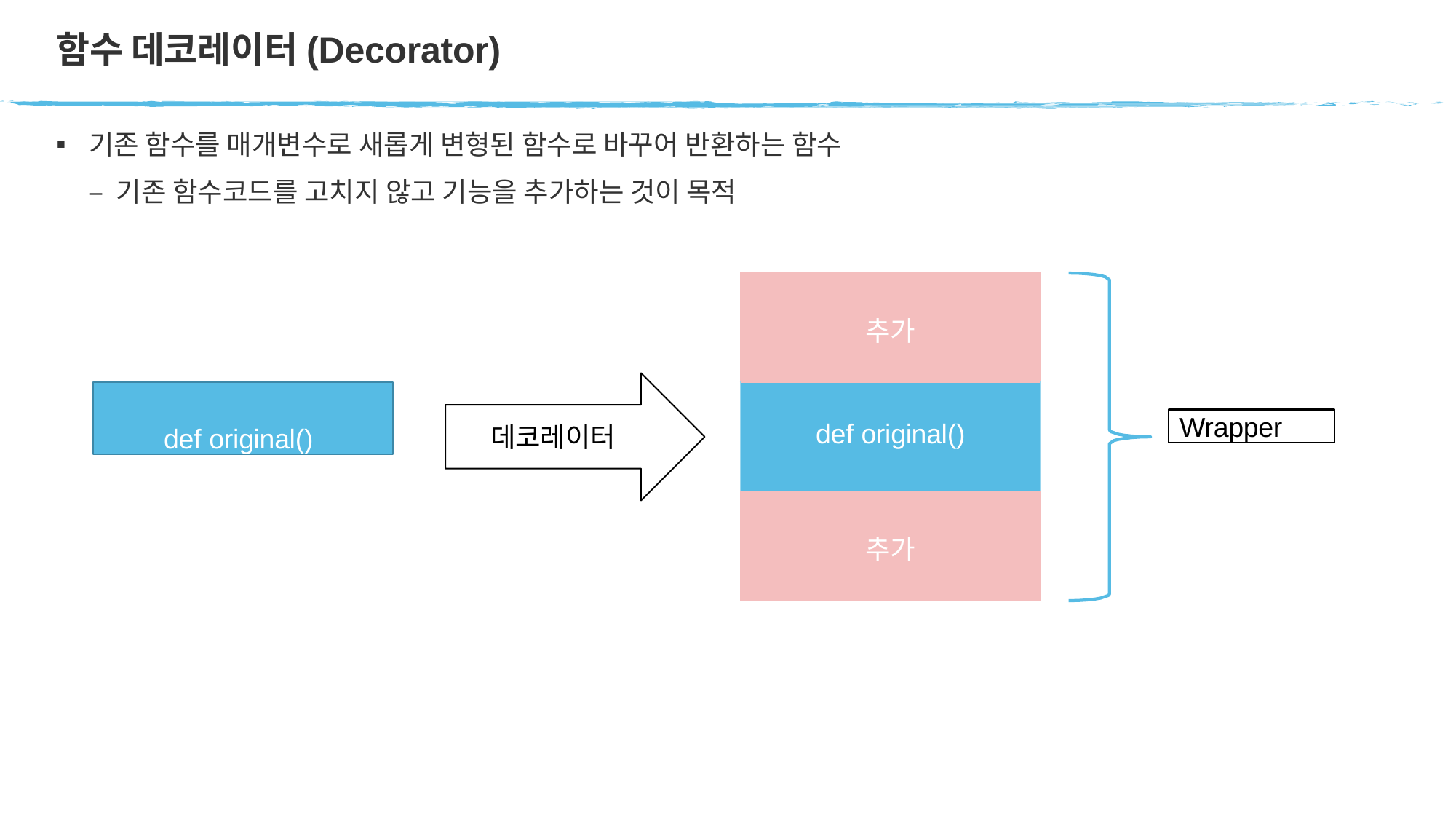

# 함수 데코레이터(Decorator)
기존 함수를 매개변수로 새롭게 변형된 함수로 바꾸어 반환하는 함수
– 기존 함수코드를 고치지 않고 기능을 추가하는 것이 목적
| 추가 |
| --- |
| def original() |
| 추가 |

def original()
Wrapper
데코레이터